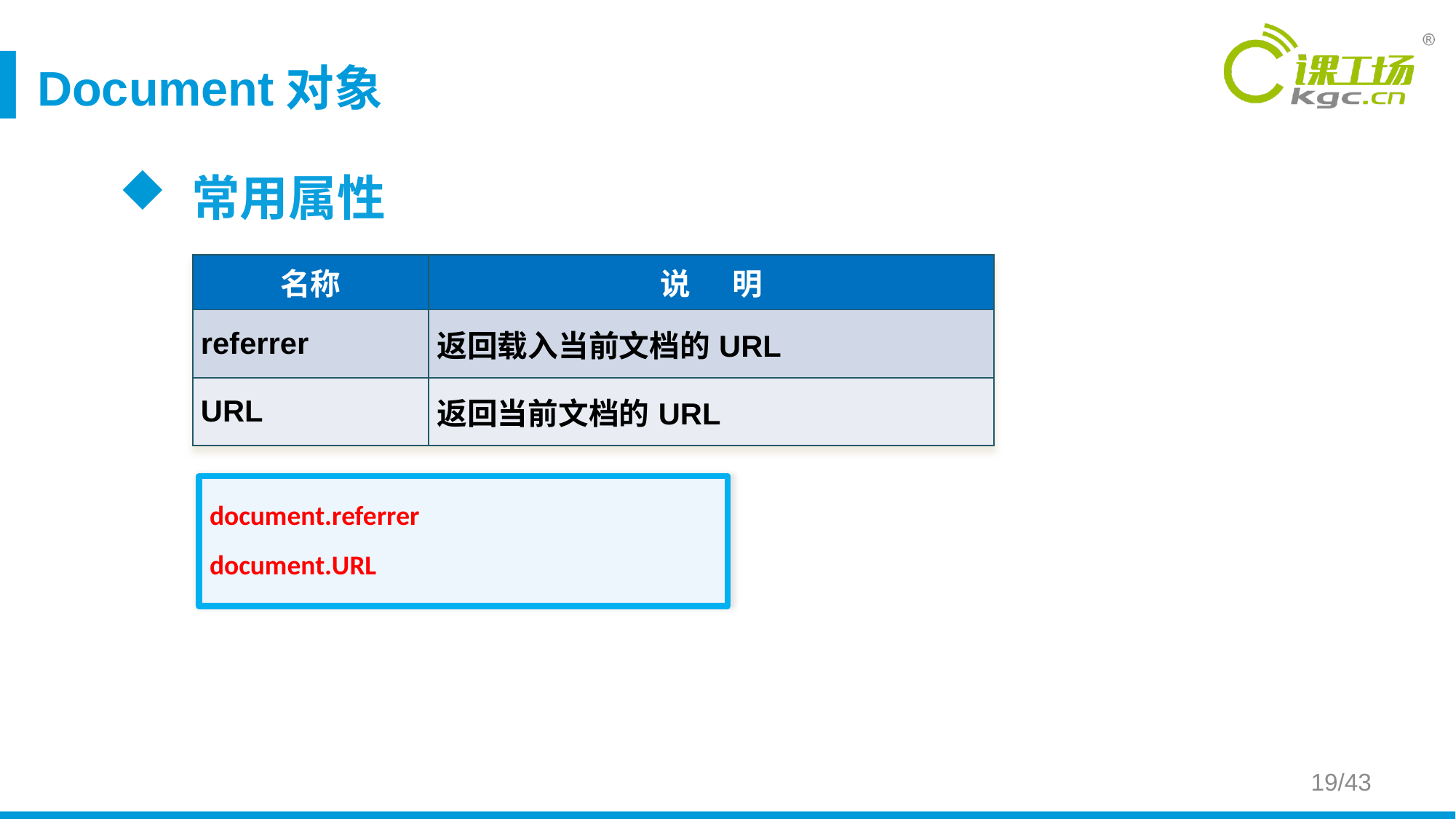

# Document对象
常用属性
| 名称 | 说 明 |
| --- | --- |
| referrer | 返回载入当前文档的URL |
| URL | 返回当前文档的URL |
document.referrer
document.URL
19/43